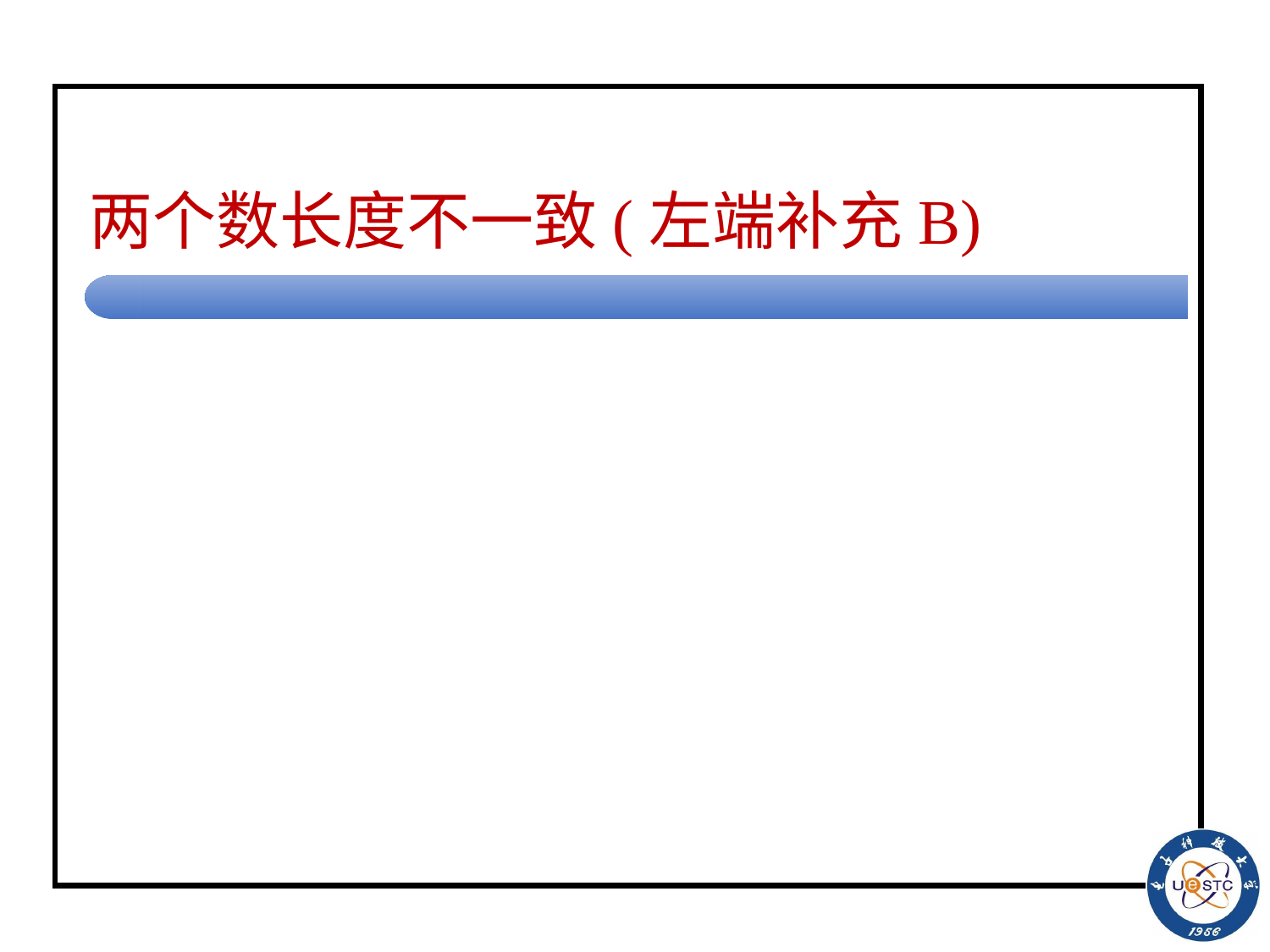

# 两个数长度不一致(左端补充B)
<[q, 0], [0, B, B], [q, 0], [0, B, 0], L>
<[q, 0], [1, B, B], [q, 0], [1, B, 1], L>
<[q, 0], [B, 0, B], [q, 0], [B, 0, 0], L>
<[q, 0], [B, 1, B], [q, 0], [B, 1, 1], L>

<[q, 1], [0, B, B], [q, 0], [0, B, 1], L>
<[q, 1], [1, B, B], [q, 1], [1, B, 0], L>
<[q, 1], [B, 0, B], [q, 0], [B, 0, 1], L>
<[q, 1], [B, 1, B], [q, 1], [B, 1, 0], L>